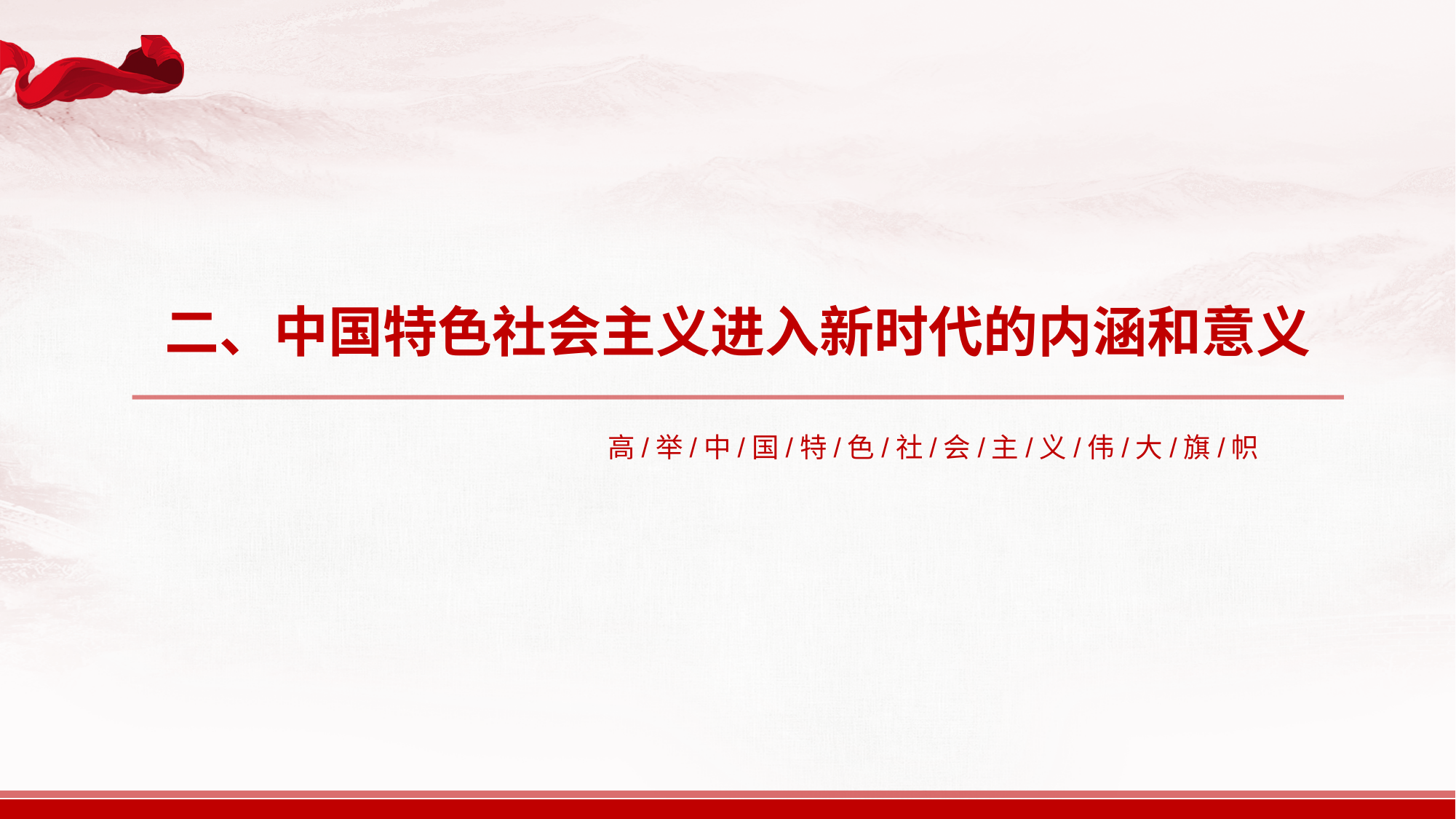

二、中国特色社会主义进入新时代的内涵和意义
高/举/中/国/特/色/社/会/主/义/伟/大/旗/帜